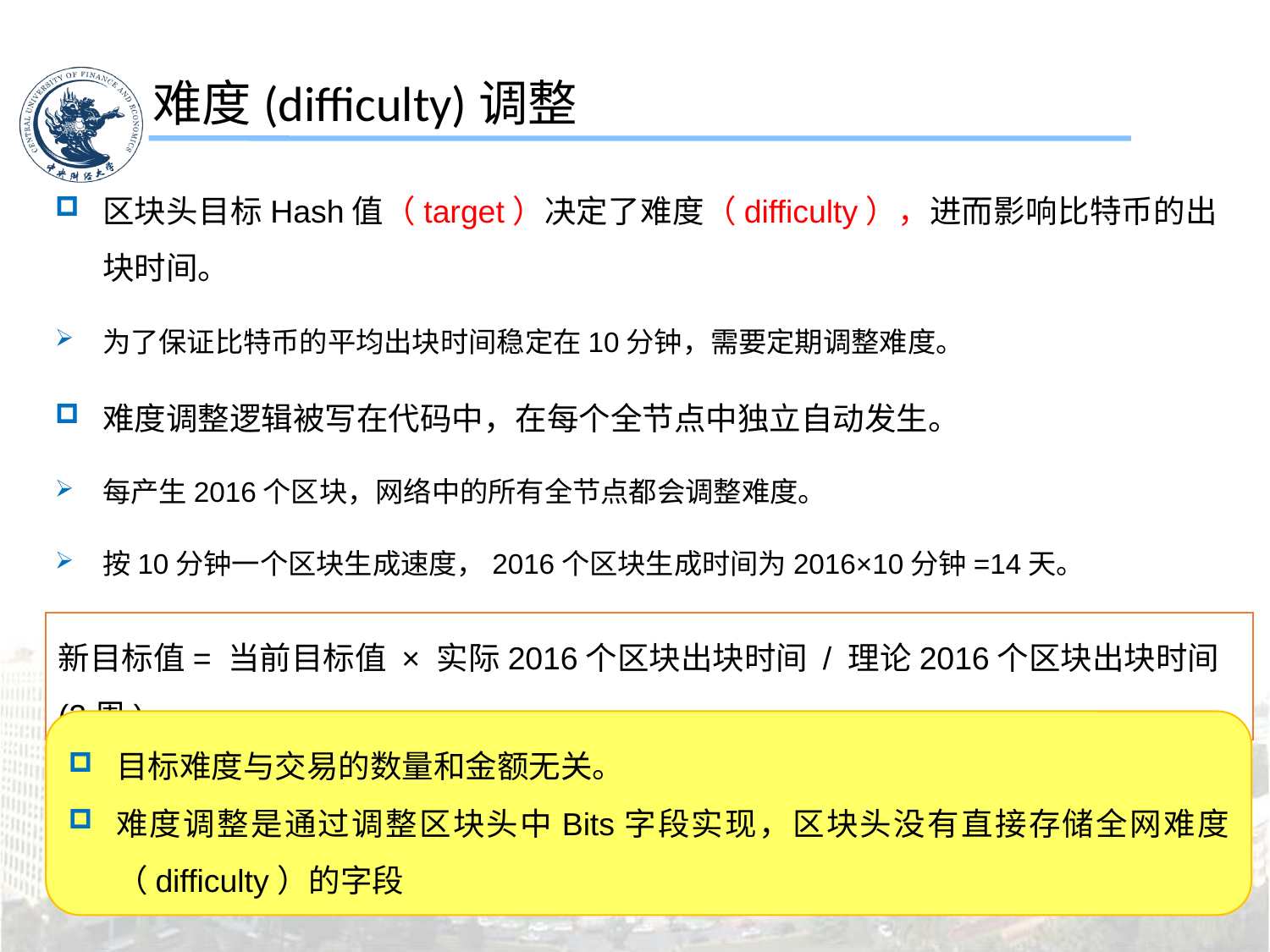

难度(difficulty)调整
区块头目标Hash值（target）决定了难度（difficulty），进而影响比特币的出块时间。
为了保证比特币的平均出块时间稳定在10分钟，需要定期调整难度。
难度调整逻辑被写在代码中，在每个全节点中独立自动发生。
每产生2016个区块，网络中的所有全节点都会调整难度。
按10分钟一个区块生成速度，2016个区块生成时间为2016×10分钟=14天。

新目标值= 当前目标值 × 实际2016个区块出块时间 / 理论2016个区块出块时间(2周)
目标难度与交易的数量和金额无关。
难度调整是通过调整区块头中Bits字段实现，区块头没有直接存储全网难度（difficulty）的字段